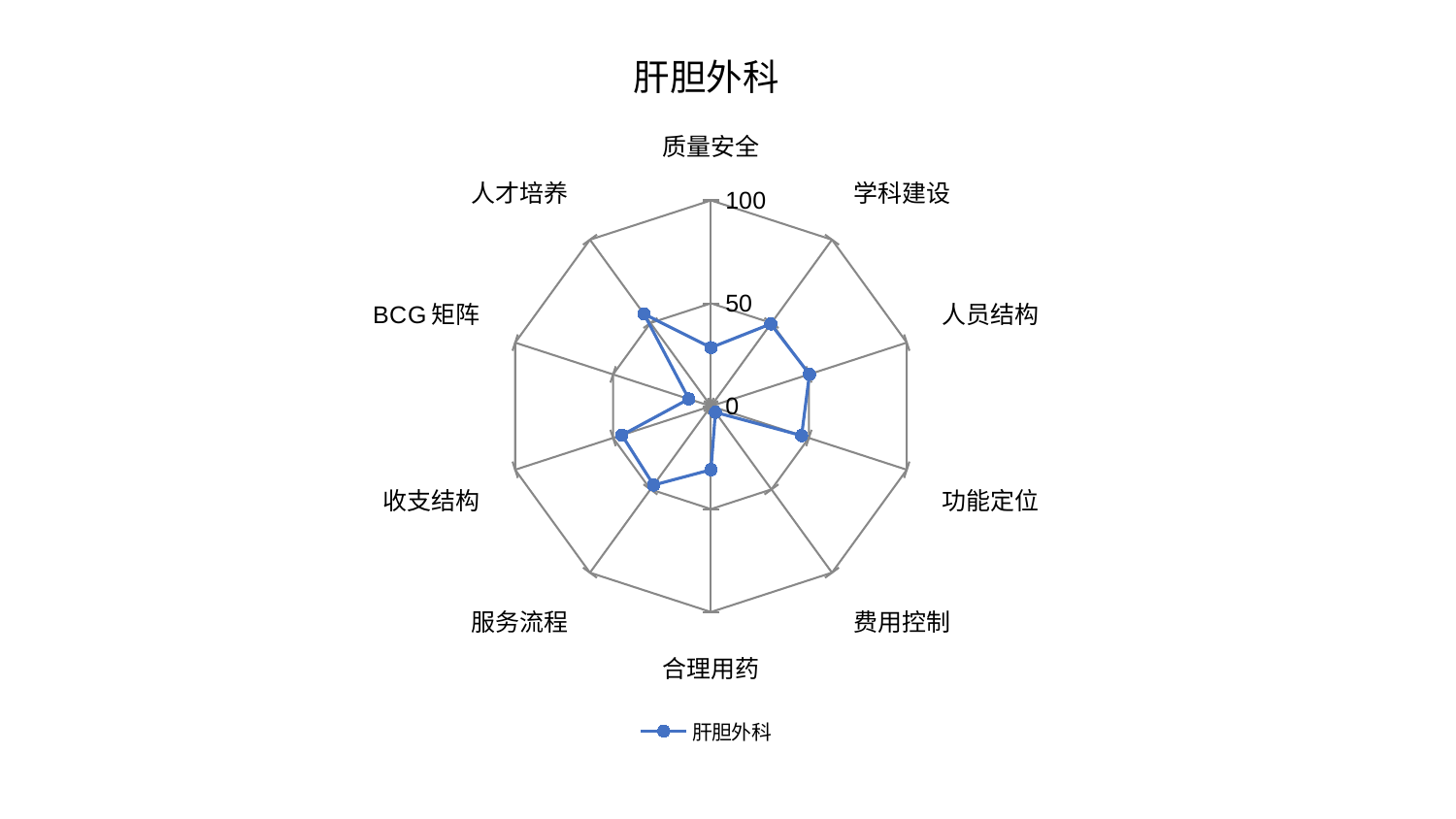

### Chart: 肝胆外科

| Category | 肝胆外科 |
|---|---|
| 质量安全 | 28.466383632855376 |
| 学科建设 | 49.399170571529744 |
| 人员结构 | 50.31601641762733 |
| 功能定位 | 46.28881151567464 |
| 费用控制 | 3.691273596422967 |
| 合理用药 | 30.884852294366613 |
| 服务流程 | 47.375414867881204 |
| 收支结构 | 45.5173097292803 |
| BCG矩阵 | 11.300901766785694 |
| 人才培养 | 55.37337931198511 |
115